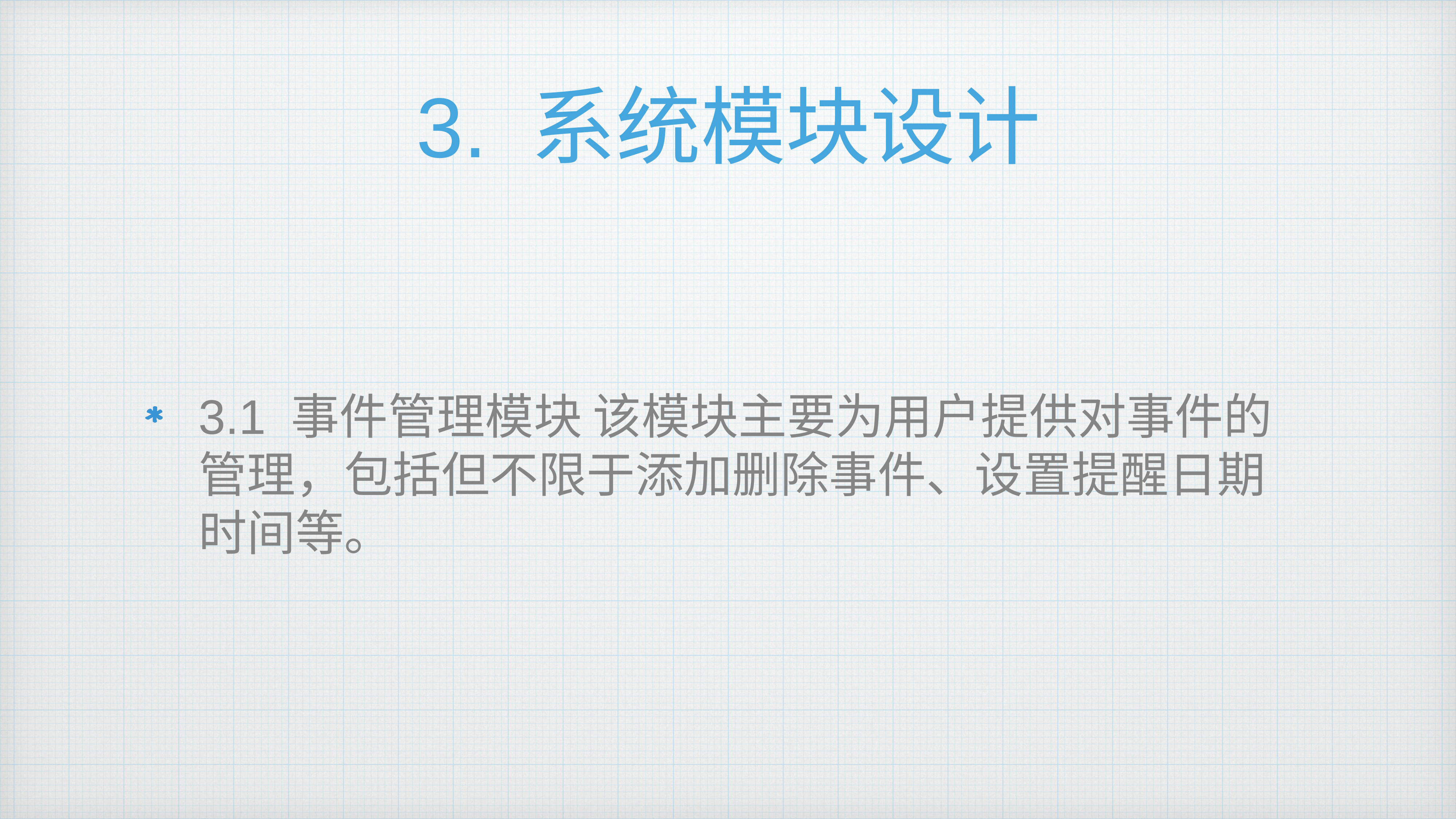

# 3. 系统模块设计
3.1 事件管理模块 该模块主要为用户提供对事件的管理，包括但不限于添加删除事件、设置提醒日期时间等。